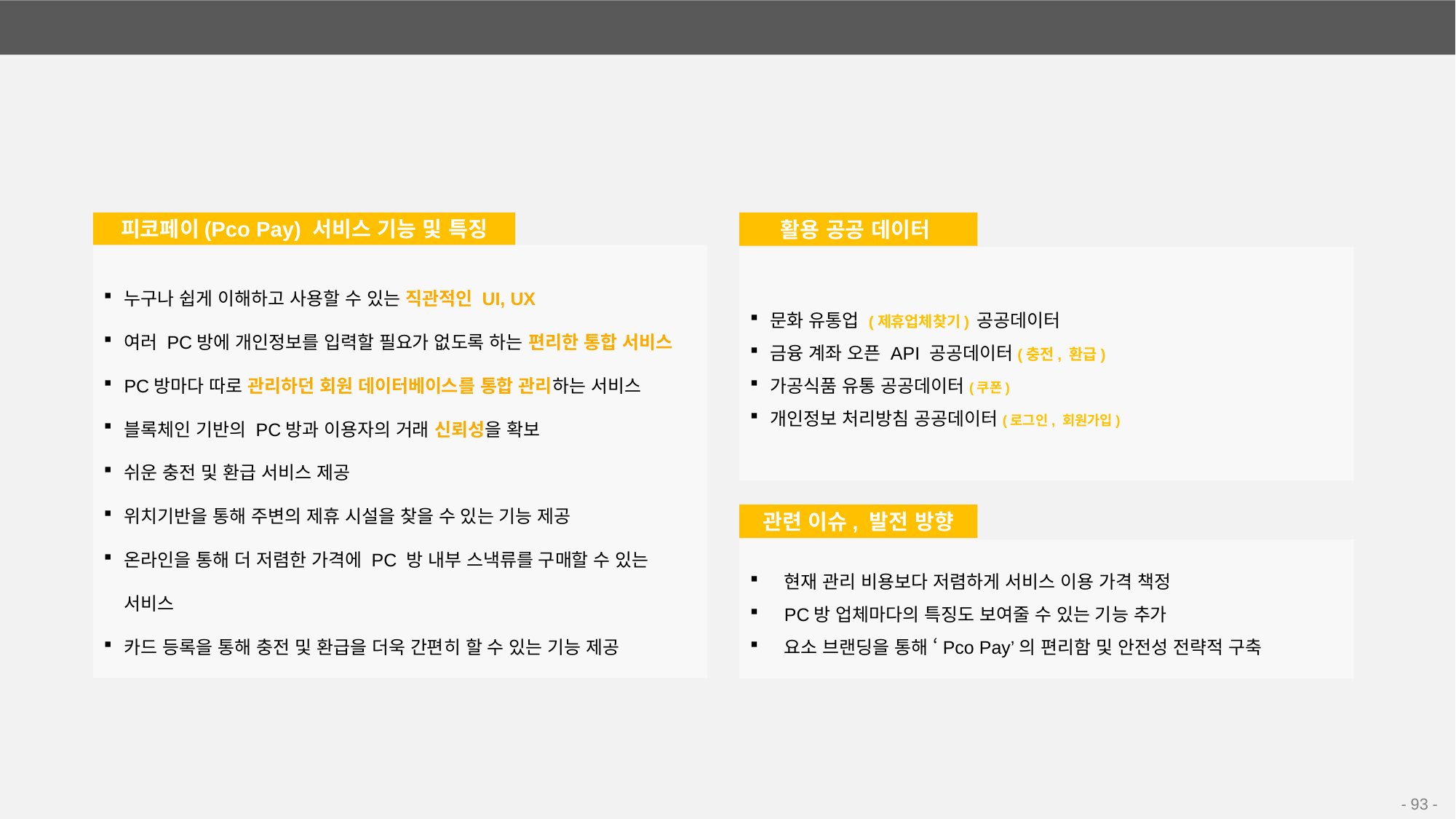

웹페이지 요약
피코페이(Pco Pay) 서비스 기능 및 특징
활용 공공 데이터

누구나 쉽게 이해하고 사용할 수 있는 직관적인 UI, UX
여러 PC방에 개인정보를 입력할 필요가 없도록 하는 편리한 통합 서비스
PC방마다 따로 관리하던 회원 데이터베이스를 통합 관리하는 서비스
블록체인 기반의 PC방과 이용자의 거래 신뢰성을 확보
쉬운 충전 및 환급 서비스 제공
위치기반을 통해 주변의 제휴 시설을 찾을 수 있는 기능 제공
온라인을 통해 더 저렴한 가격에 PC 방 내부 스낵류를 구매할 수 있는 서비스
카드 등록을 통해 충전 및 환급을 더욱 간편히 할 수 있는 기능 제공
문화 유통업 (제휴업체찾기) 공공데이터
금융 계좌 오픈 API 공공데이터(충전, 환급)
가공식품 유통 공공데이터(쿠폰)
개인정보 처리방침 공공데이터(로그인, 회원가입)
관련 이슈, 발전 방향
현재 관리 비용보다 저렴하게 서비스 이용 가격 책정
PC방 업체마다의 특징도 보여줄 수 있는 기능 추가
요소 브랜딩을 통해 ‘Pco Pay’의 편리함 및 안전성 전략적 구축
- 93 -